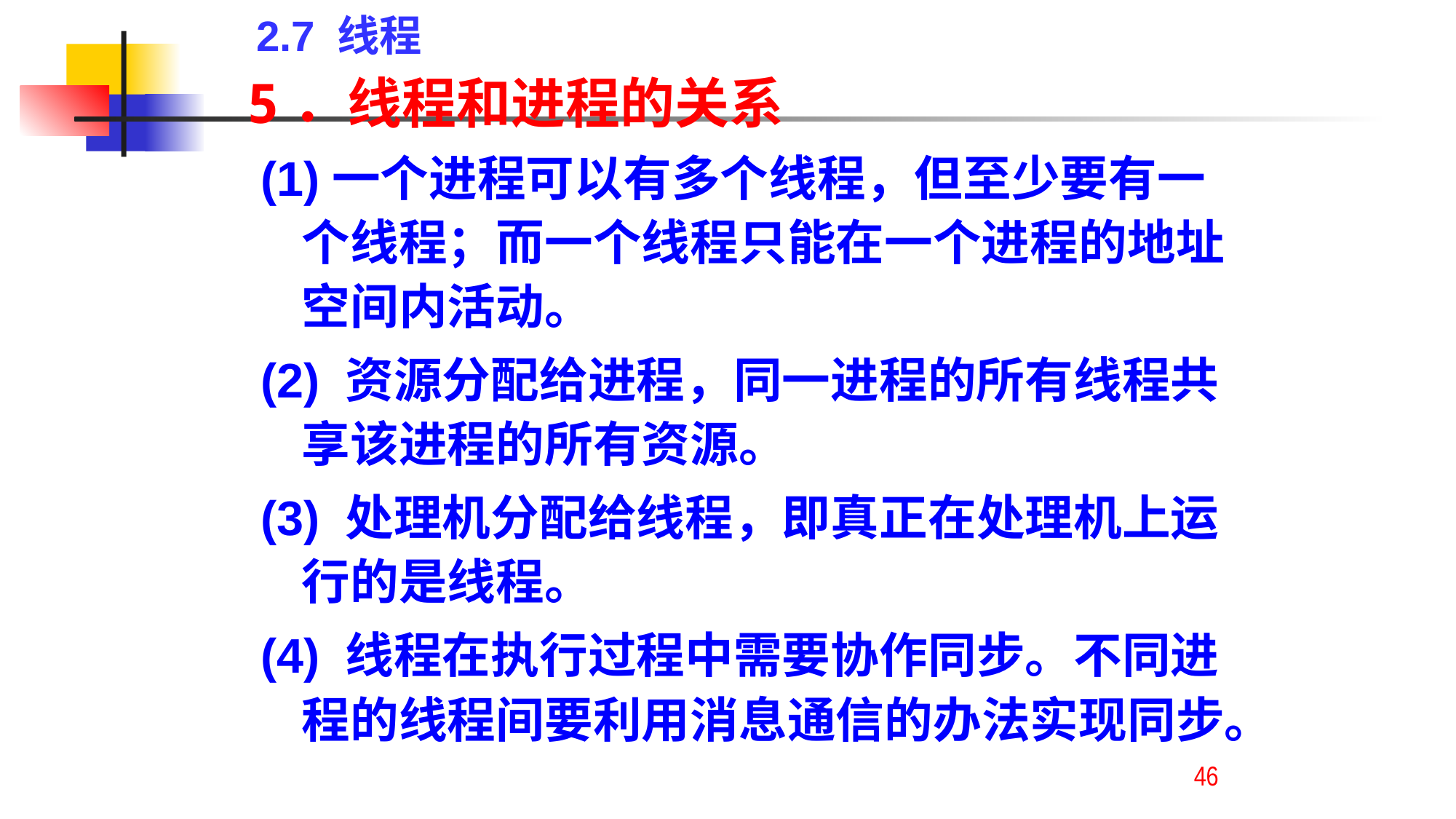

2.7 线程
5．线程和进程的关系
(1)一个进程可以有多个线程，但至少要有一个线程；而一个线程只能在一个进程的地址空间内活动。
(2) 资源分配给进程，同一进程的所有线程共享该进程的所有资源。
(3) 处理机分配给线程，即真正在处理机上运行的是线程。
(4) 线程在执行过程中需要协作同步。不同进程的线程间要利用消息通信的办法实现同步。

46